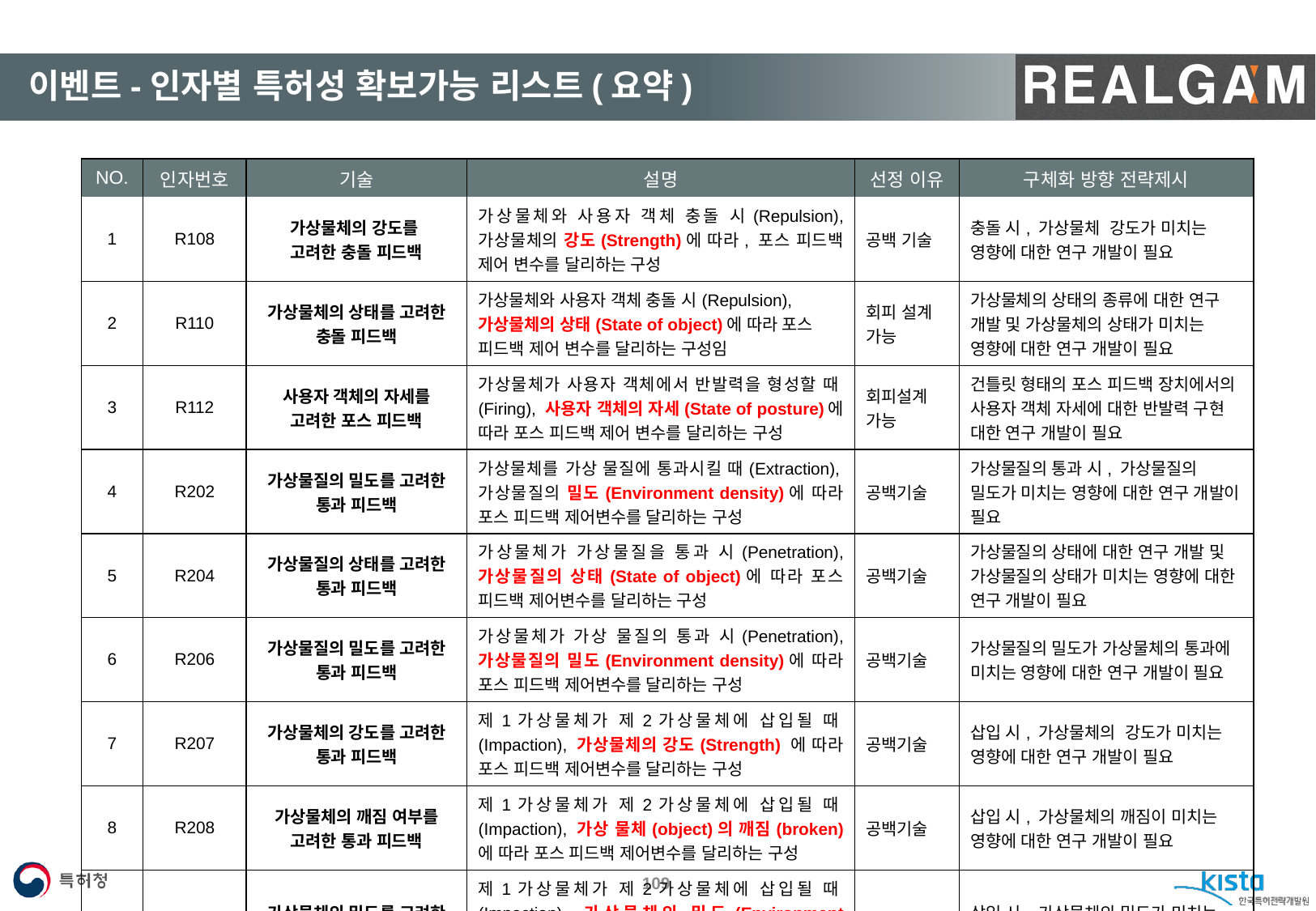

#
이벤트-인자별 특허성 확보가능 리스트(요약)

| NO. | 인자번호 | 기술 | 설명 | 선정 이유 | 구체화 방향 전략제시 |
| --- | --- | --- | --- | --- | --- |
| 1 | R108 | 가상물체의 강도를 고려한 충돌 피드백 | 가상물체와 사용자 객체 충돌 시(Repulsion), 가상물체의 강도(Strength)에 따라, 포스 피드백 제어 변수를 달리하는 구성 | 공백 기술 | 충돌 시, 가상물체 강도가 미치는 영향에 대한 연구 개발이 필요 |
| 2 | R110 | 가상물체의 상태를 고려한 충돌 피드백 | 가상물체와 사용자 객체 충돌 시(Repulsion), 가상물체의 상태(State of object)에 따라 포스 피드백 제어 변수를 달리하는 구성임 | 회피 설계 가능 | 가상물체의 상태의 종류에 대한 연구 개발 및 가상물체의 상태가 미치는 영향에 대한 연구 개발이 필요 |
| 3 | R112 | 사용자 객체의 자세를 고려한 포스 피드백 | 가상물체가 사용자 객체에서 반발력을 형성할 때(Firing), 사용자 객체의 자세(State of posture)에 따라 포스 피드백 제어 변수를 달리하는 구성 | 회피설계 가능 | 건틀릿 형태의 포스 피드백 장치에서의 사용자 객체 자세에 대한 반발력 구현 대한 연구 개발이 필요 |
| 4 | R202 | 가상물질의 밀도를 고려한 통과 피드백 | 가상물체를 가상 물질에 통과시킬 때(Extraction),가상물질의 밀도(Environment density)에 따라 포스 피드백 제어변수를 달리하는 구성 | 공백기술 | 가상물질의 통과 시, 가상물질의 밀도가 미치는 영향에 대한 연구 개발이 필요 |
| 5 | R204 | 가상물질의 상태를 고려한 통과 피드백 | 가상물체가 가상물질을 통과 시(Penetration), 가상물질의 상태(State of object)에 따라 포스 피드백 제어변수를 달리하는 구성 | 공백기술 | 가상물질의 상태에 대한 연구 개발 및 가상물질의 상태가 미치는 영향에 대한 연구 개발이 필요 |
| 6 | R206 | 가상물질의 밀도를 고려한 통과 피드백 | 가상물체가 가상 물질의 통과 시(Penetration), 가상물질의 밀도(Environment density)에 따라 포스 피드백 제어변수를 달리하는 구성 | 공백기술 | 가상물질의 밀도가 가상물체의 통과에 미치는 영향에 대한 연구 개발이 필요 |
| 7 | R207 | 가상물체의 강도를 고려한 통과 피드백 | 제1가상물체가 제2가상물체에 삽입될 때(Impaction), 가상물체의 강도(Strength) 에 따라 포스 피드백 제어변수를 달리하는 구성 | 공백기술 | 삽입 시, 가상물체의 강도가 미치는 영향에 대한 연구 개발이 필요 |
| 8 | R208 | 가상물체의 깨짐 여부를 고려한 통과 피드백 | 제1가상물체가 제2가상물체에 삽입될 때(Impaction), 가상 물체(object)의 깨짐(broken) 에 따라 포스 피드백 제어변수를 달리하는 구성 | 공백기술 | 삽입 시, 가상물체의 깨짐이 미치는 영향에 대한 연구 개발이 필요 |
| 9 | R209 | 가상물체의 밀도를 고려한 통과 피드백 | 제1가상물체가 제2가상물체에 삽입될 때(Impaction), 가상물체의 밀도(Environment density) 에 따라 포스 피드백 제어변수를 달리하는 구성 | 공백기술 | 삽입 시, 가상물체의 밀도가 미치는 영향에 대한 연구 개발이 필요 |